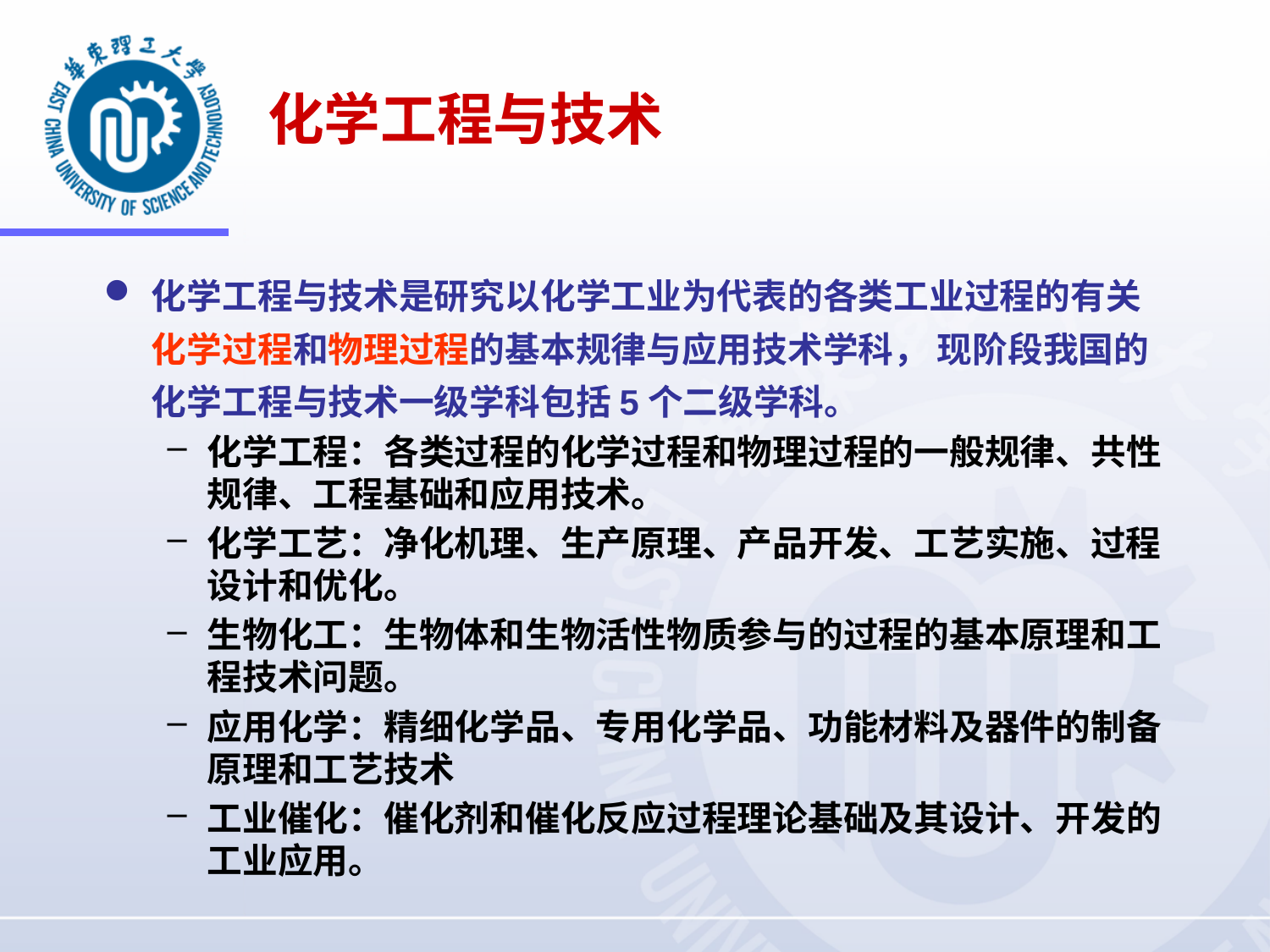

# 化学工程与技术
化学工程与技术是研究以化学工业为代表的各类工业过程的有关化学过程和物理过程的基本规律与应用技术学科， 现阶段我国的化学工程与技术一级学科包括5个二级学科。
化学工程：各类过程的化学过程和物理过程的一般规律、共性规律、工程基础和应用技术。
化学工艺：净化机理、生产原理、产品开发、工艺实施、过程设计和优化。
生物化工：生物体和生物活性物质参与的过程的基本原理和工程技术问题。
应用化学：精细化学品、专用化学品、功能材料及器件的制备原理和工艺技术
工业催化：催化剂和催化反应过程理论基础及其设计、开发的工业应用。